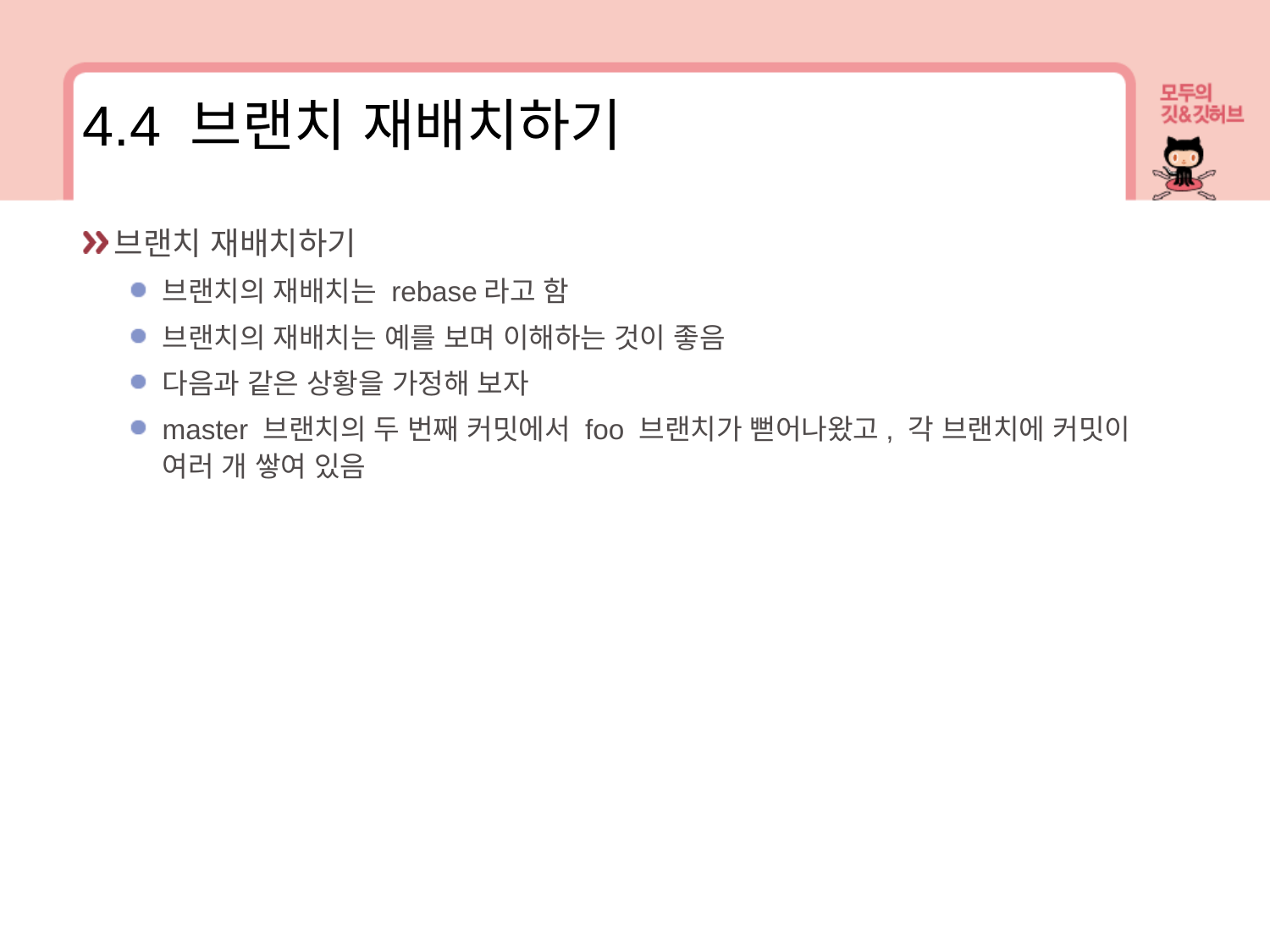

4.4 브랜치 재배치하기
브랜치 재배치하기
브랜치의 재배치는 rebase라고 함
브랜치의 재배치는 예를 보며 이해하는 것이 좋음
다음과 같은 상황을 가정해 보자
master 브랜치의 두 번째 커밋에서 foo 브랜치가 뻗어나왔고, 각 브랜치에 커밋이 여러 개 쌓여 있음